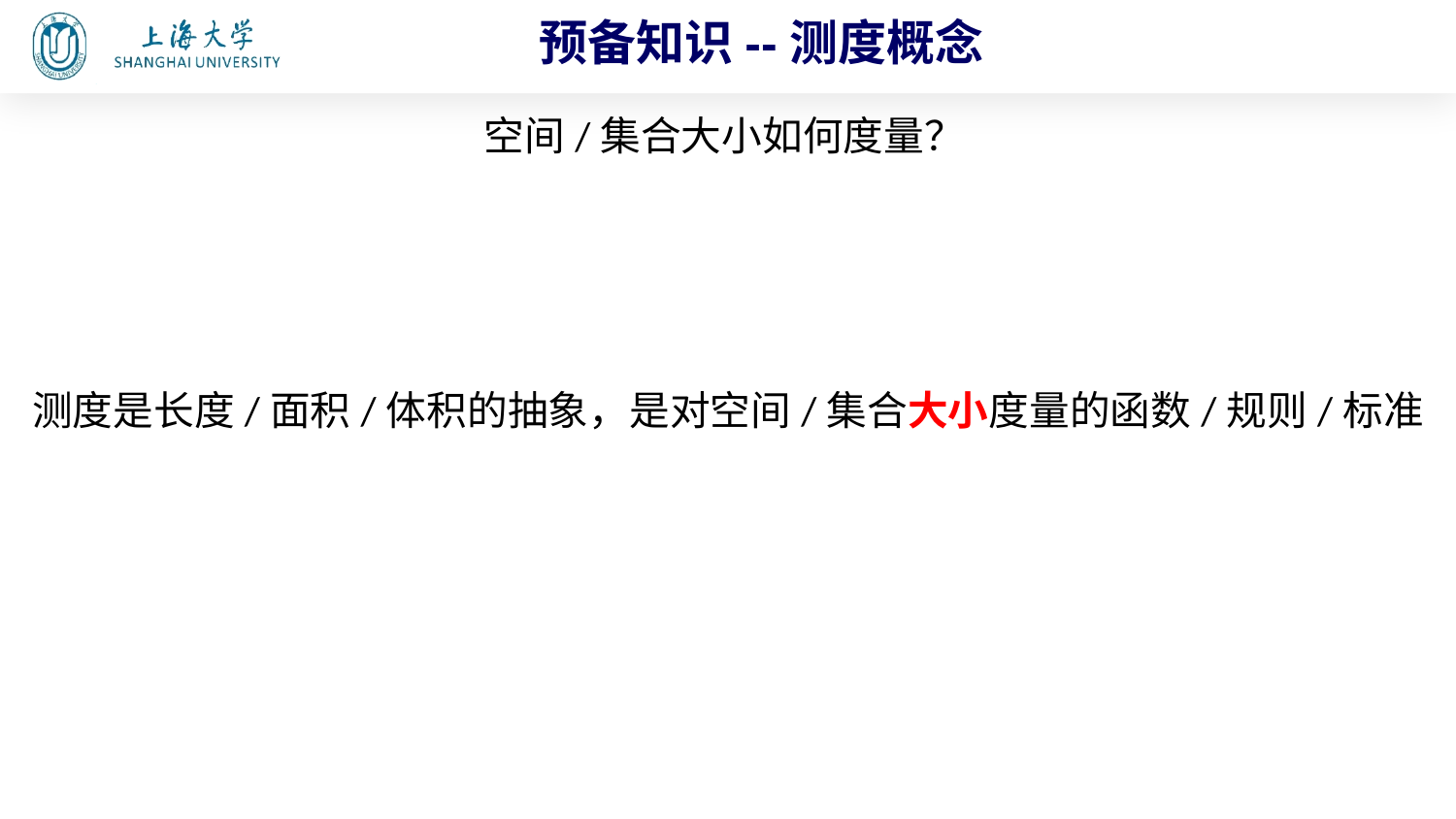

预备知识--测度概念
空间/集合大小如何度量？
测度是长度/面积/体积的抽象，是对空间/集合大小度量的函数/规则/标准